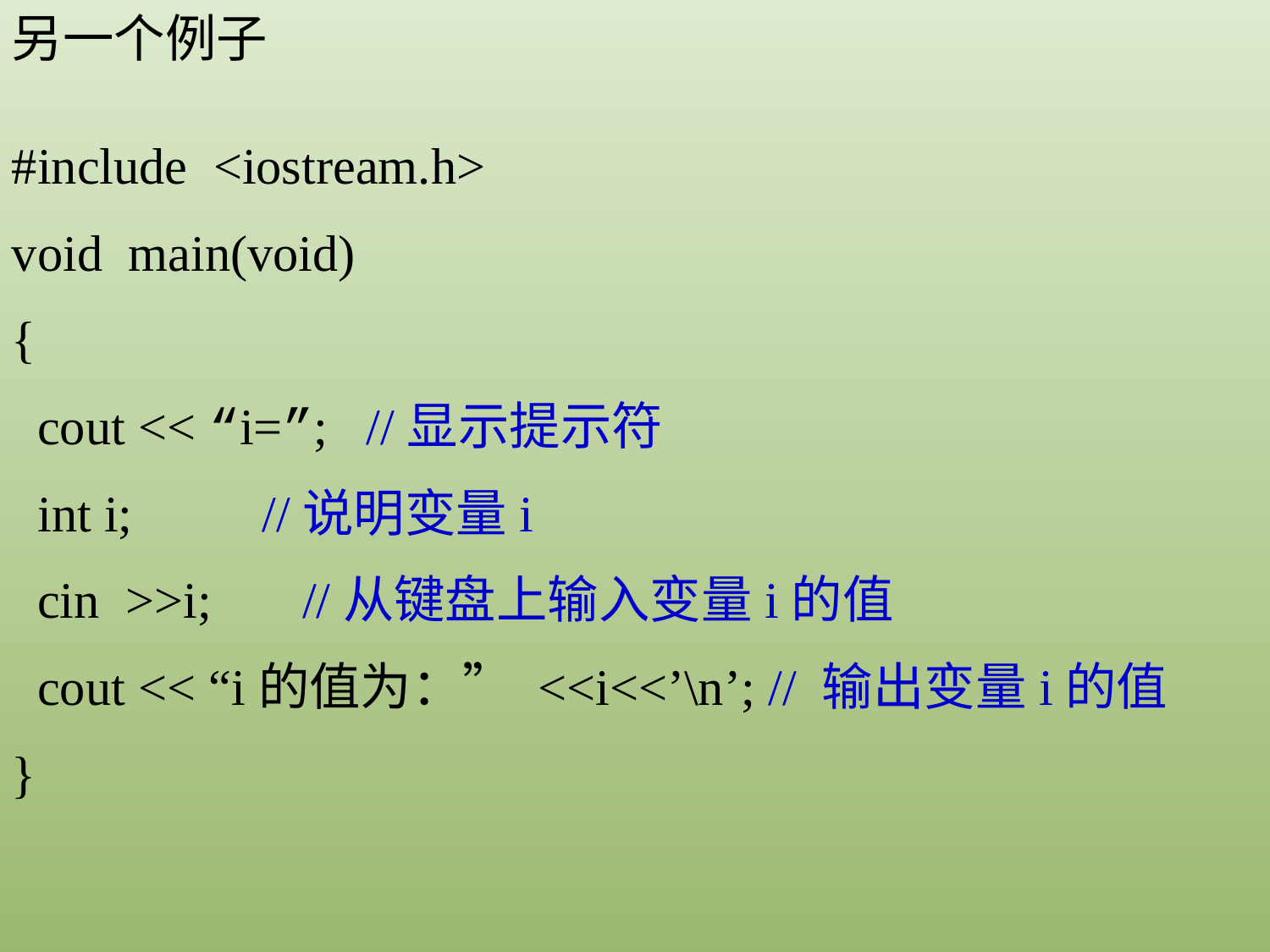

另一个例子
#include  <iostream.h>
void  main(void)
{
  cout << “i=”;   //显示提示符
  int i;          //说明变量i
  cin  >>i;       //从键盘上输入变量i的值
  cout << “i的值为：” <<i<<’\n’; // 输出变量i的值
}
18